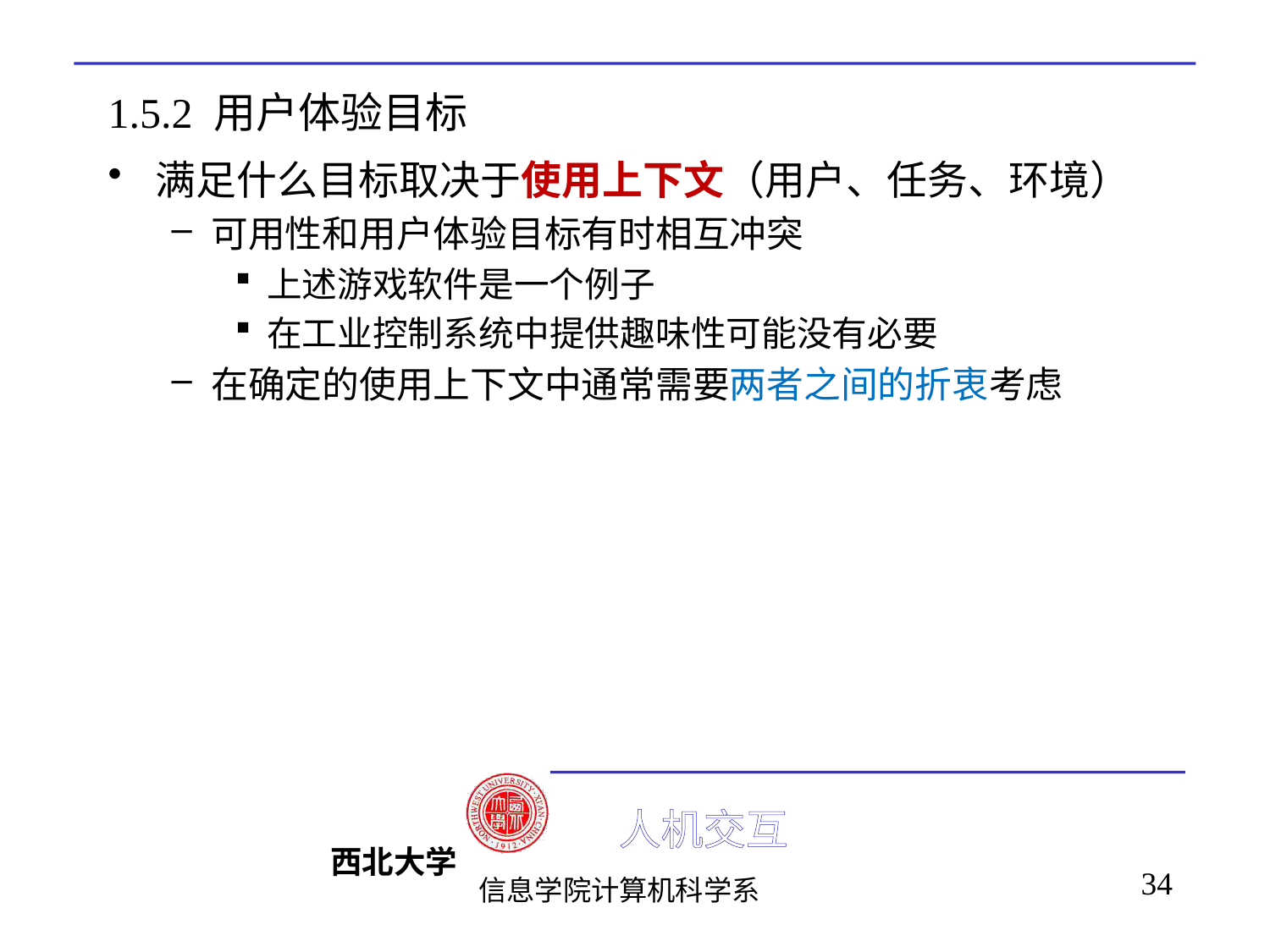

# 1.5.2 用户体验目标
满足什么目标取决于使用上下文（用户、任务、环境）
可用性和用户体验目标有时相互冲突
上述游戏软件是一个例子
在工业控制系统中提供趣味性可能没有必要
在确定的使用上下文中通常需要两者之间的折衷考虑
34